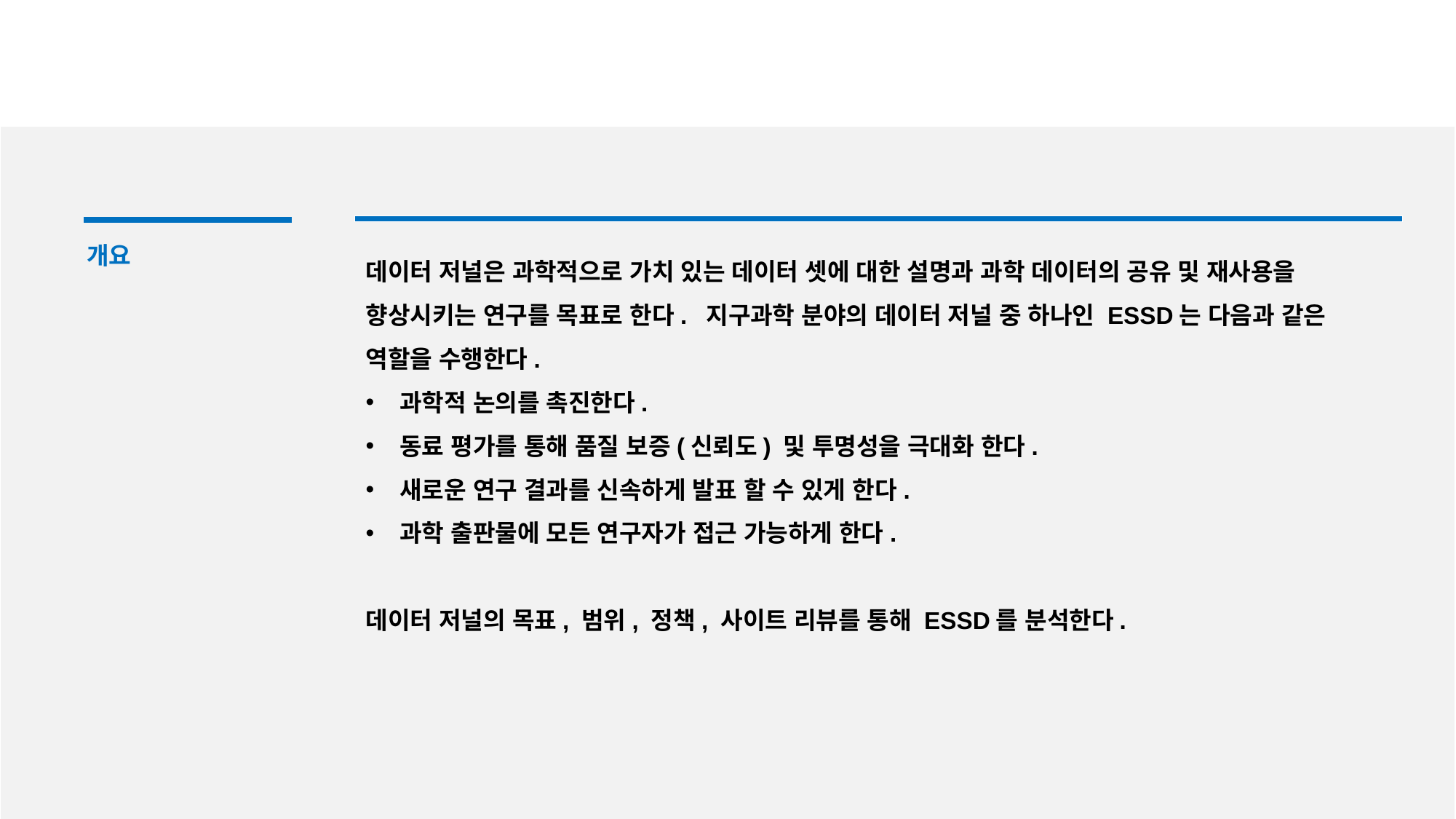

개요
데이터 저널은 과학적으로 가치 있는 데이터 셋에 대한 설명과 과학 데이터의 공유 및 재사용을 향상시키는 연구를 목표로 한다.  지구과학 분야의 데이터 저널 중 하나인 ESSD는 다음과 같은 역할을 수행한다.
과학적 논의를 촉진한다.
동료 평가를 통해 품질 보증(신뢰도) 및 투명성을 극대화 한다.
새로운 연구 결과를 신속하게 발표 할 수 있게 한다.
과학 출판물에 모든 연구자가 접근 가능하게 한다.

데이터 저널의 목표, 범위, 정책, 사이트 리뷰를 통해 ESSD를 분석한다.